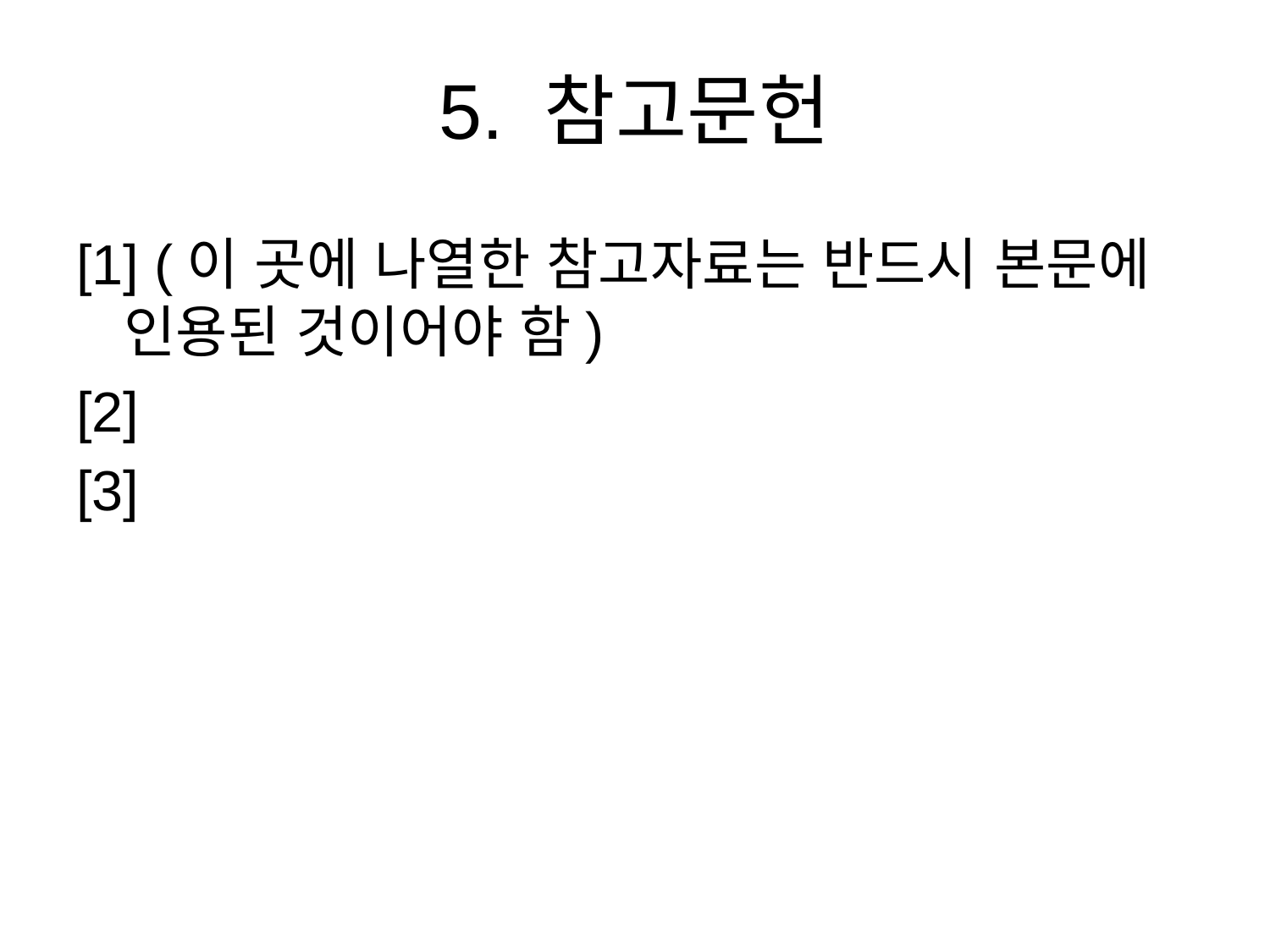

# 5. 참고문헌
[1] (이 곳에 나열한 참고자료는 반드시 본문에 인용된 것이어야 함)
[2]
[3]